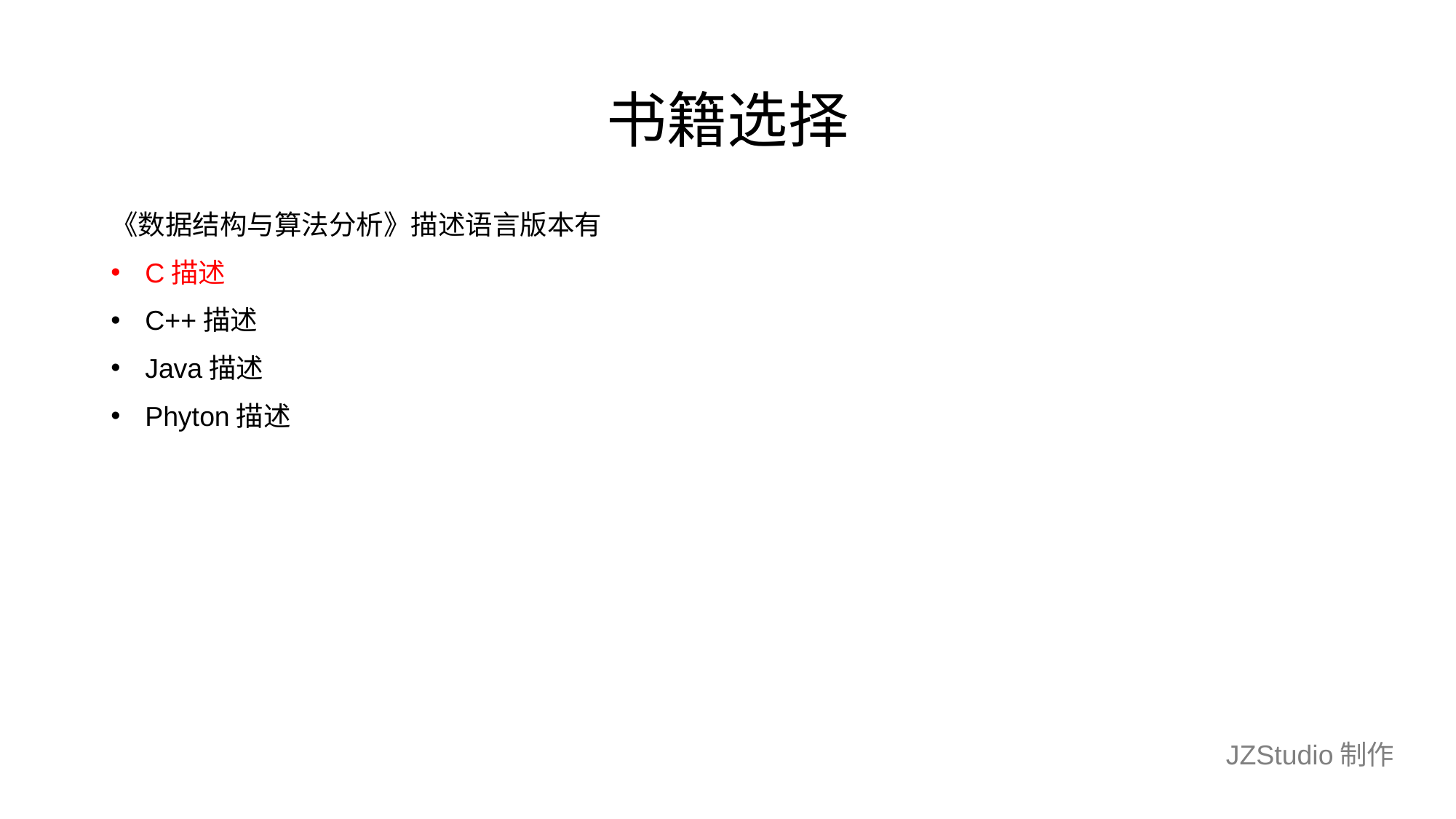

# 书籍选择
《数据结构与算法分析》描述语言版本有
C描述
C++描述
Java描述
Phyton描述